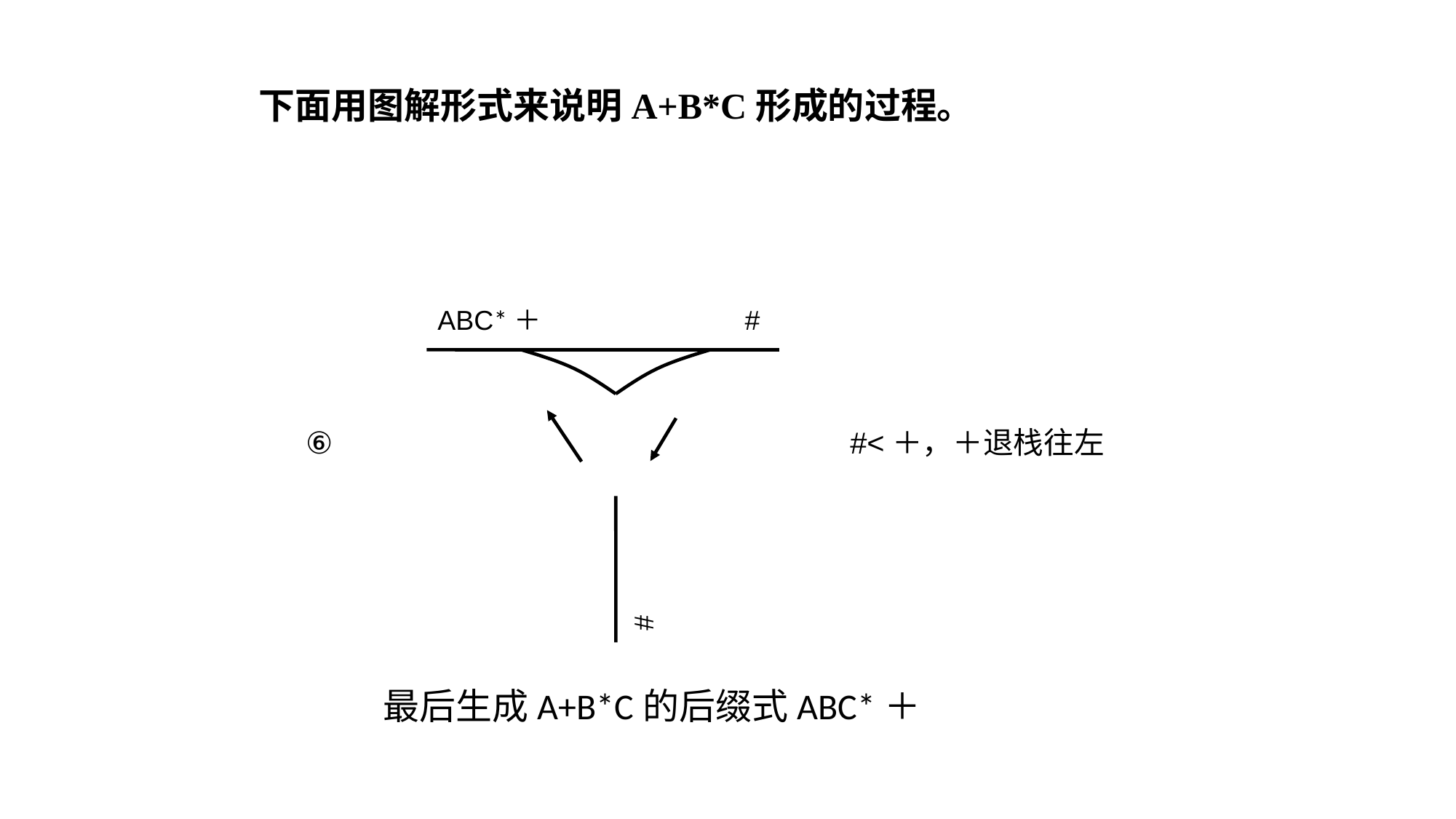

下面用图解形式来说明A+B*C形成的过程。
ABC*＋
#

⑥
#<＋，＋退栈往左

#

最后生成A+B*C的后缀式ABC*＋